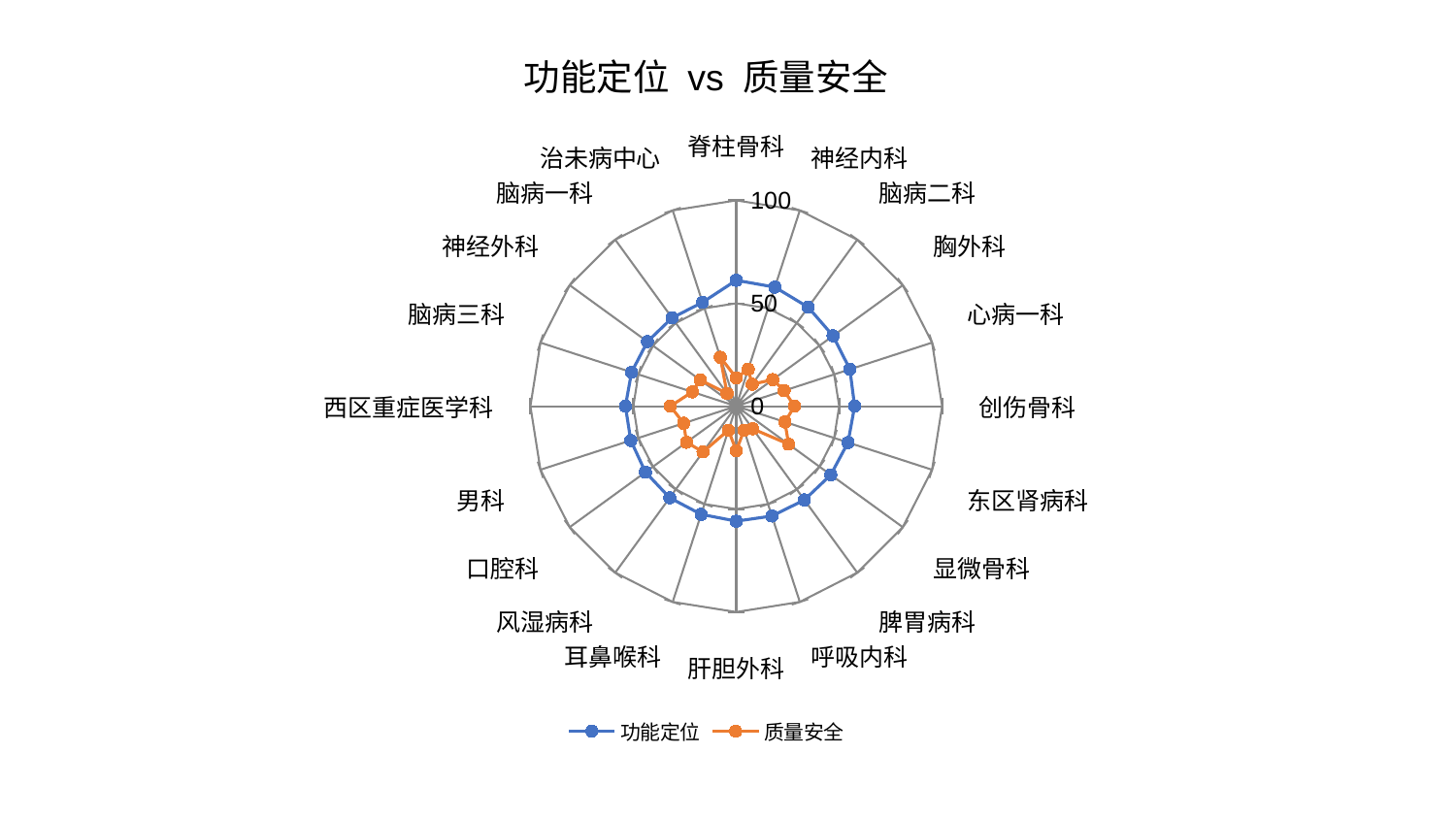

### Chart: 功能定位 vs 质量安全

| Category | 功能定位 | 质量安全 |
|---|---|---|
| 脊柱骨科 | 61.18230592120504 | 13.801925499253054 |
| 神经内科 | 60.81449131455475 | 18.895876806580567 |
| 脑病二科 | 59.450456718289054 | 13.16486206524883 |
| 胸外科 | 58.14350395298067 | 21.970418409299754 |
| 心病一科 | 58.04085119832674 | 24.426547288518755 |
| 创伤骨科 | 57.50060288014087 | 28.298146401657817 |
| 东区肾病科 | 57.08971709848766 | 24.866172105947033 |
| 显微骨科 | 56.756277325144424 | 31.440281874945534 |
| 脾胃病科 | 56.319428842069236 | 13.602692676631795 |
| 呼吸内科 | 56.11556500617077 | 12.314559589270898 |
| 肝胆外科 | 55.865411542407244 | 21.58237896597219 |
| 耳鼻喉科 | 55.25837962961218 | 12.263540021876205 |
| 风湿病科 | 55.006595114196514 | 27.473837702317905 |
| 口腔科 | 54.52455588290122 | 29.84863951627377 |
| 男科 | 53.87252448495614 | 26.899296674633156 |
| 西区重症医学科 | 53.862469650206904 | 32.00930036349154 |
| 脑病三科 | 53.47111853366938 | 22.448574024488565 |
| 神经外科 | 53.36727763823995 | 21.634978184612372 |
| 脑病一科 | 53.05716595896306 | 7.617088760446256 |
| 治未病中心 | 53.04540299417534 | 25.014481645546105 |
31